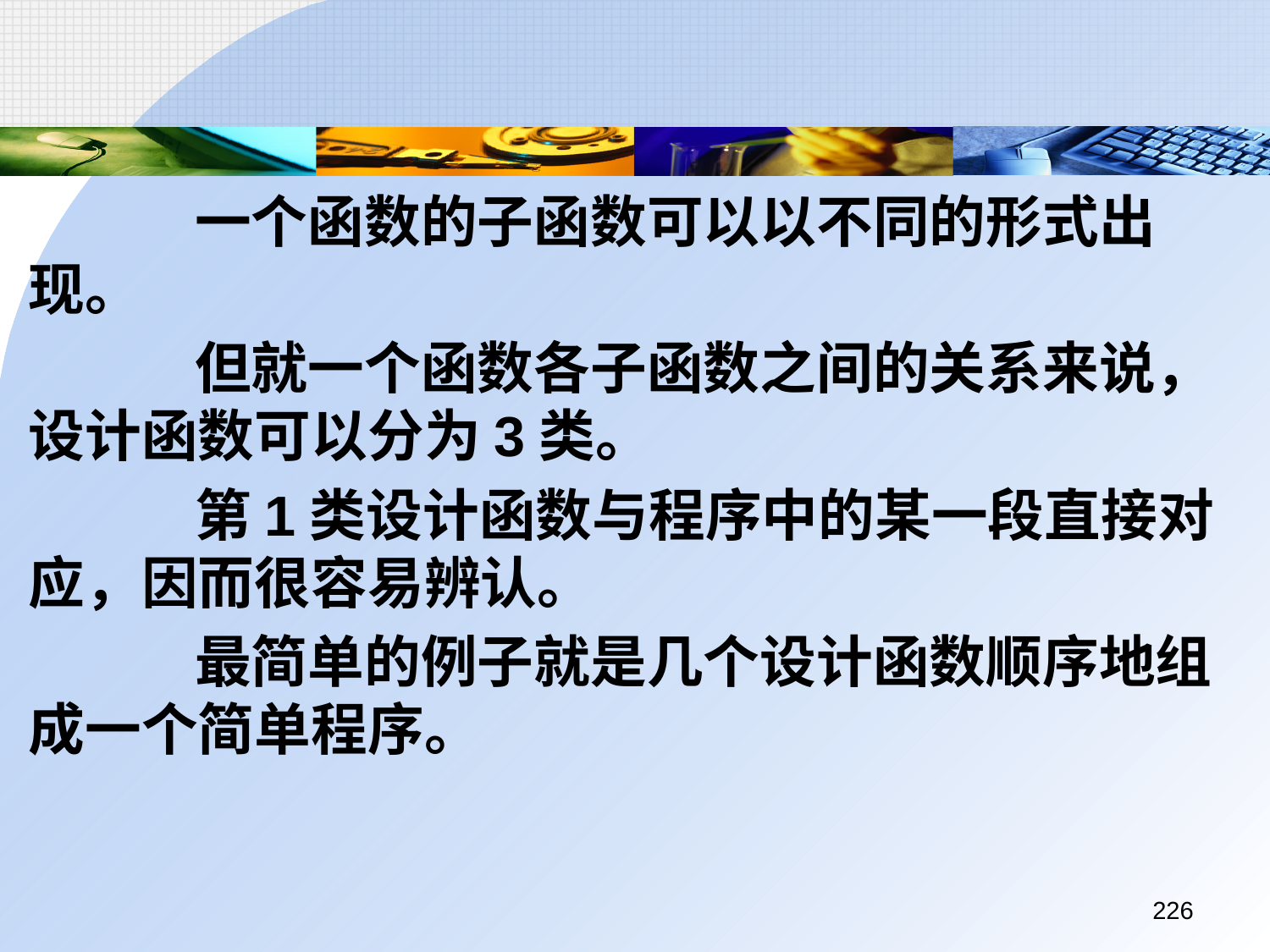

一个函数的子函数可以以不同的形式出现。
		  但就一个函数各子函数之间的关系来说，设计函数可以分为3类。
		  第1类设计函数与程序中的某一段直接对应，因而很容易辨认。
		  最简单的例子就是几个设计函数顺序地组成一个简单程序。
226